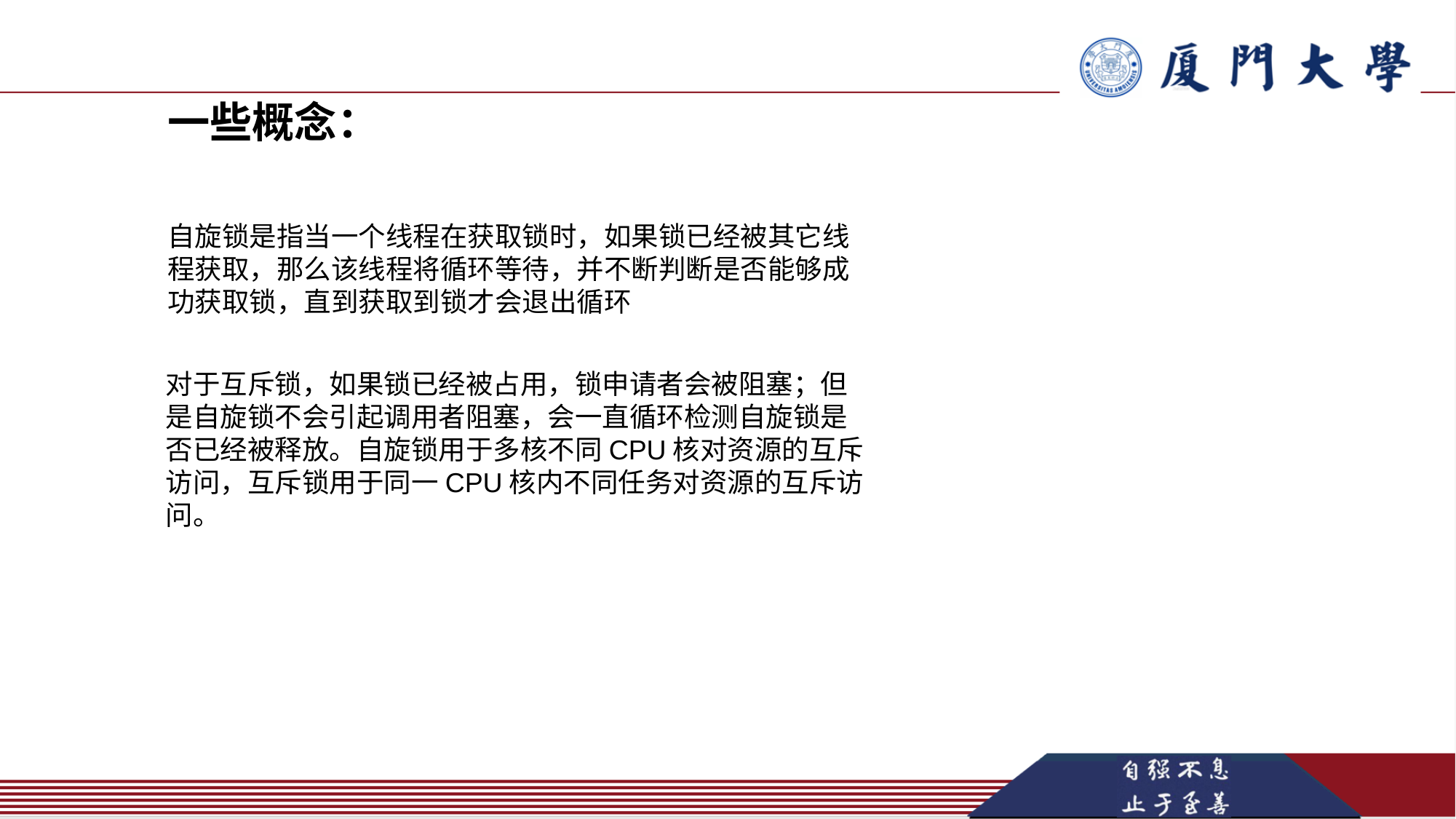

一些概念：
自旋锁是指当一个线程在获取锁时，如果锁已经被其它线程获取，那么该线程将循环等待，并不断判断是否能够成功获取锁，直到获取到锁才会退出循环
对于互斥锁，如果锁已经被占用，锁申请者会被阻塞；但是自旋锁不会引起调用者阻塞，会一直循环检测自旋锁是否已经被释放。自旋锁用于多核不同CPU核对资源的互斥访问，互斥锁用于同一CPU核内不同任务对资源的互斥访问。